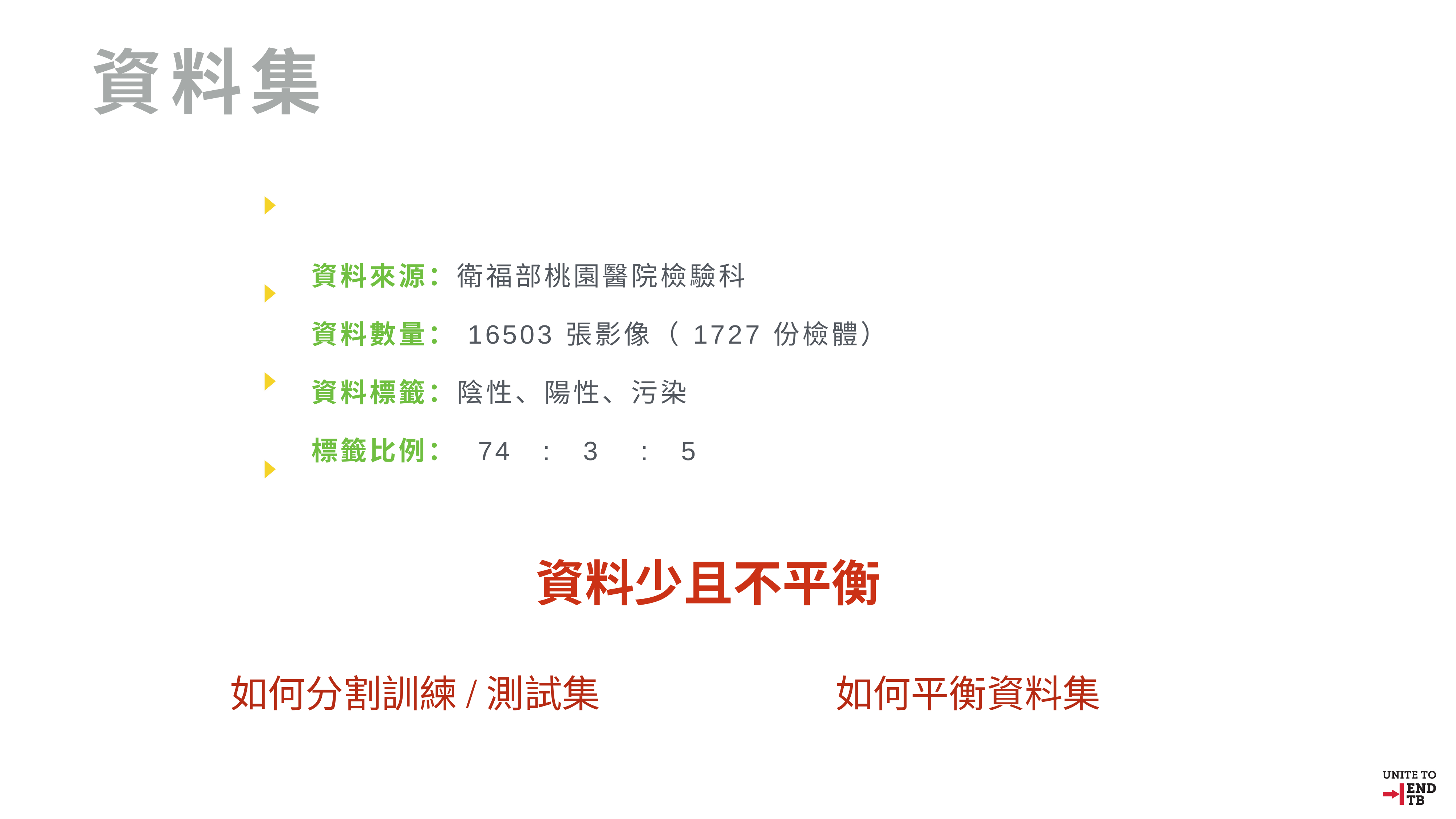

41
資料集

資料來源：衛福部桃園醫院檢驗科
資料數量：16503張影像（1727份檢體）
資料標籤：陰性、陽性、污染
標籤比例： 74   :   3    :   5

資料少且不平衡
如何分割訓練/測試集
如何平衡資料集